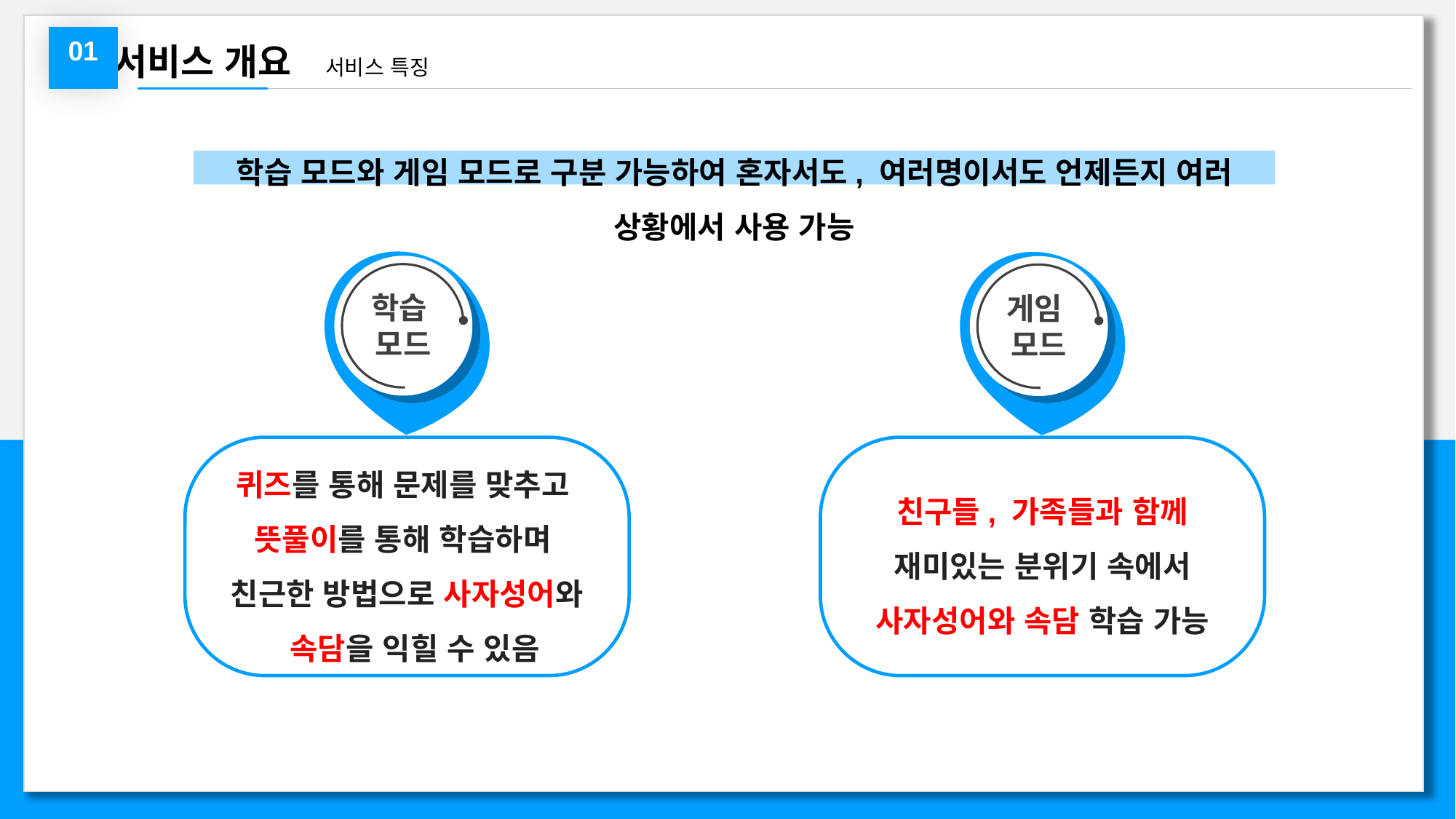

서비스 개요     서비스 특징

01
학습 모드와 게임 모드로 구분 가능하여 혼자서도, 여러명이서도 언제든지 여러 상황에서 사용 가능

학습
모드

게임
모드

퀴즈를 통해 문제를 맞추고
뜻풀이를 통해 학습하며
친근한 방법으로 사자성어와
 속담을 익힐 수 있음
친구들, 가족들과 함께 재미있는 분위기 속에서 사자성어와 속담 학습 가능